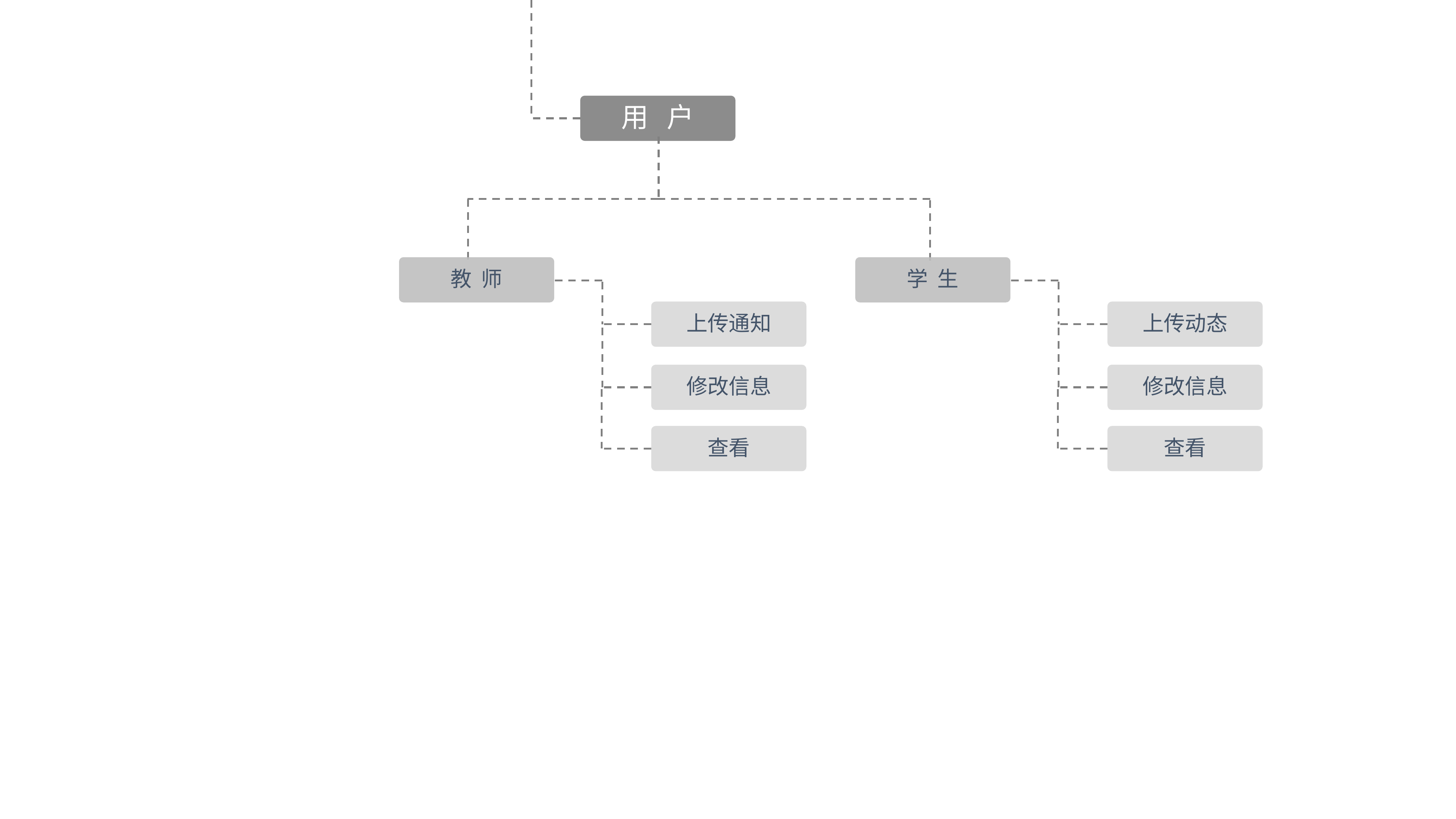

用   户
教  师
学  生
上传通知
上传动态
修改信息
修改信息
查看
查看